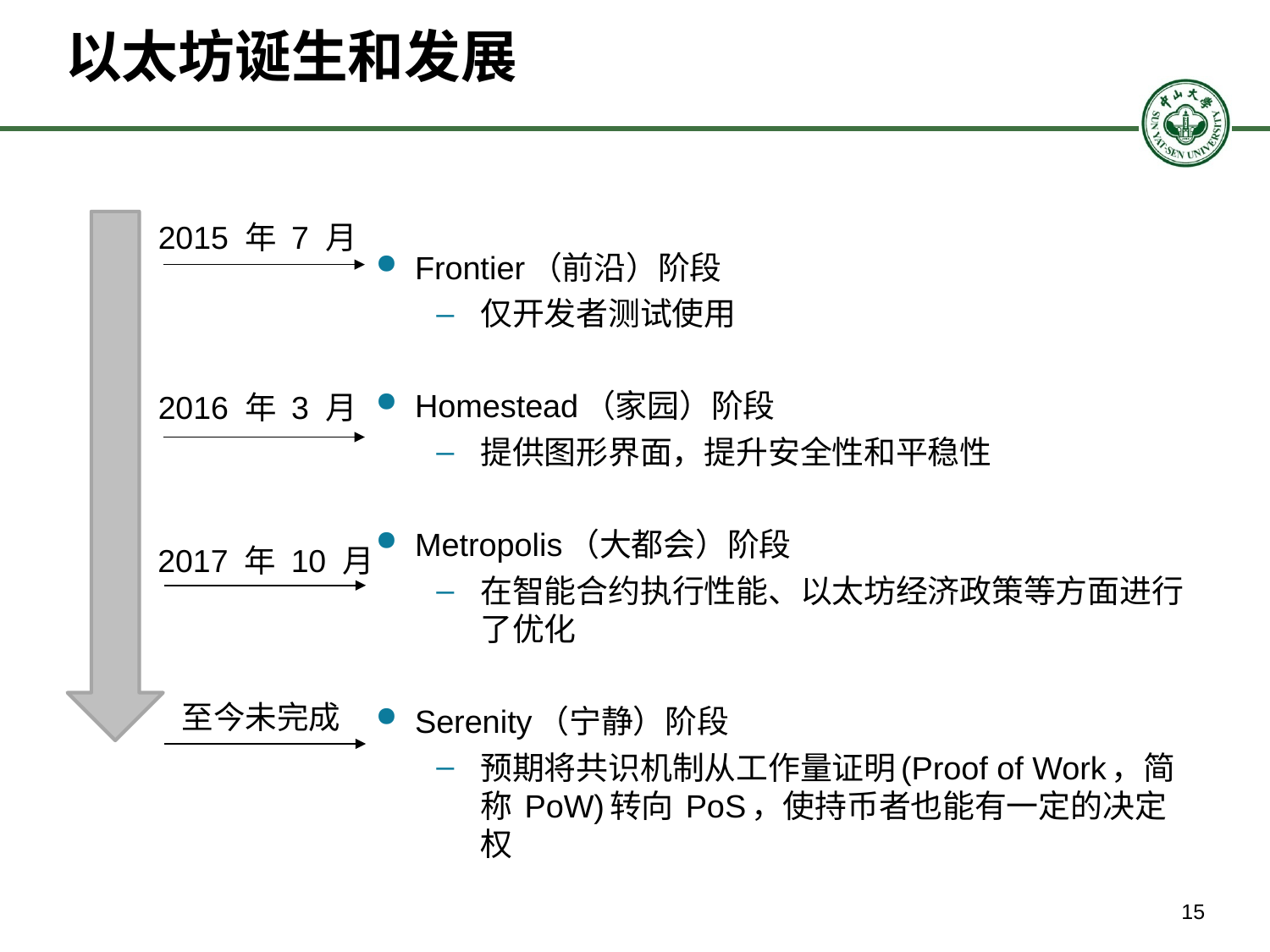

# 以太坊诞生和发展

2015 年 7 月
Frontier（前沿）阶段
仅开发者测试使用

Homestead（家园）阶段
提供图形界面，提升安全性和平稳性

Metropolis（大都会）阶段
在智能合约执行性能、以太坊经济政策等方面进行了优化

Serenity（宁静）阶段
预期将共识机制从工作量证明(Proof of Work，简称 PoW)转向 PoS，使持币者也能有一定的决定权

2016 年 3 月
2017 年 10 月
至今未完成